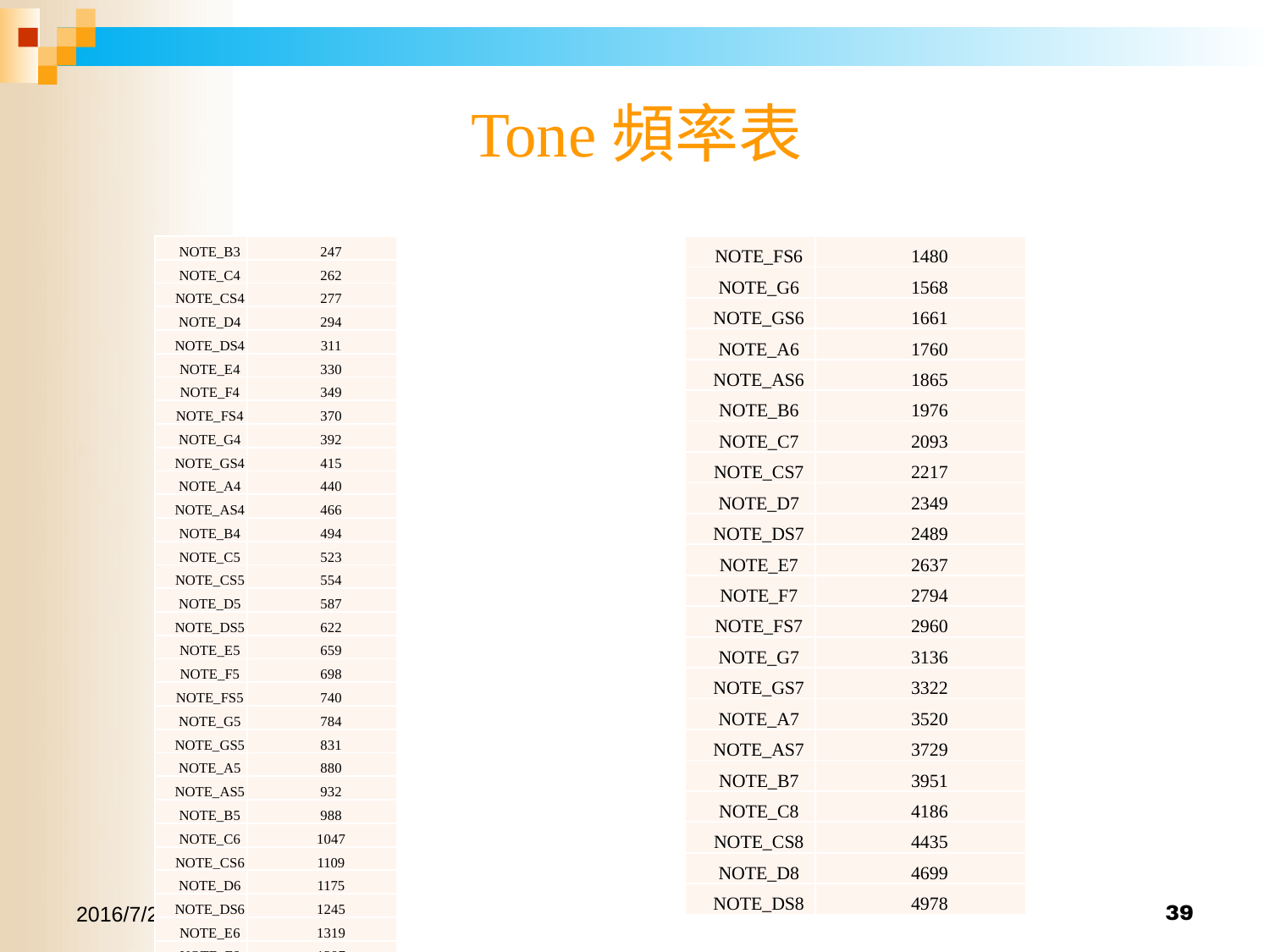

# Tone頻率表
| NOTE\_B3 | 247 |
| --- | --- |
| NOTE\_C4 | 262 |
| NOTE\_CS4 | 277 |
| NOTE\_D4 | 294 |
| NOTE\_DS4 | 311 |
| NOTE\_E4 | 330 |
| NOTE\_F4 | 349 |
| NOTE\_FS4 | 370 |
| NOTE\_G4 | 392 |
| NOTE\_GS4 | 415 |
| NOTE\_A4 | 440 |
| NOTE\_AS4 | 466 |
| NOTE\_B4 | 494 |
| NOTE\_C5 | 523 |
| NOTE\_CS5 | 554 |
| NOTE\_D5 | 587 |
| NOTE\_DS5 | 622 |
| NOTE\_E5 | 659 |
| NOTE\_F5 | 698 |
| NOTE\_FS5 | 740 |
| NOTE\_G5 | 784 |
| NOTE\_GS5 | 831 |
| NOTE\_A5 | 880 |
| NOTE\_AS5 | 932 |
| NOTE\_B5 | 988 |
| NOTE\_C6 | 1047 |
| NOTE\_CS6 | 1109 |
| NOTE\_D6 | 1175 |
| NOTE\_DS6 | 1245 |
| NOTE\_E6 | 1319 |
| NOTE\_F6 | 1397 |
| NOTE\_FS6 | 1480 |
| --- | --- |
| NOTE\_G6 | 1568 |
| NOTE\_GS6 | 1661 |
| NOTE\_A6 | 1760 |
| NOTE\_AS6 | 1865 |
| NOTE\_B6 | 1976 |
| NOTE\_C7 | 2093 |
| NOTE\_CS7 | 2217 |
| NOTE\_D7 | 2349 |
| NOTE\_DS7 | 2489 |
| NOTE\_E7 | 2637 |
| NOTE\_F7 | 2794 |
| NOTE\_FS7 | 2960 |
| NOTE\_G7 | 3136 |
| NOTE\_GS7 | 3322 |
| NOTE\_A7 | 3520 |
| NOTE\_AS7 | 3729 |
| NOTE\_B7 | 3951 |
| NOTE\_C8 | 4186 |
| NOTE\_CS8 | 4435 |
| NOTE\_D8 | 4699 |
| NOTE\_DS8 | 4978 |
2016/7/28
39